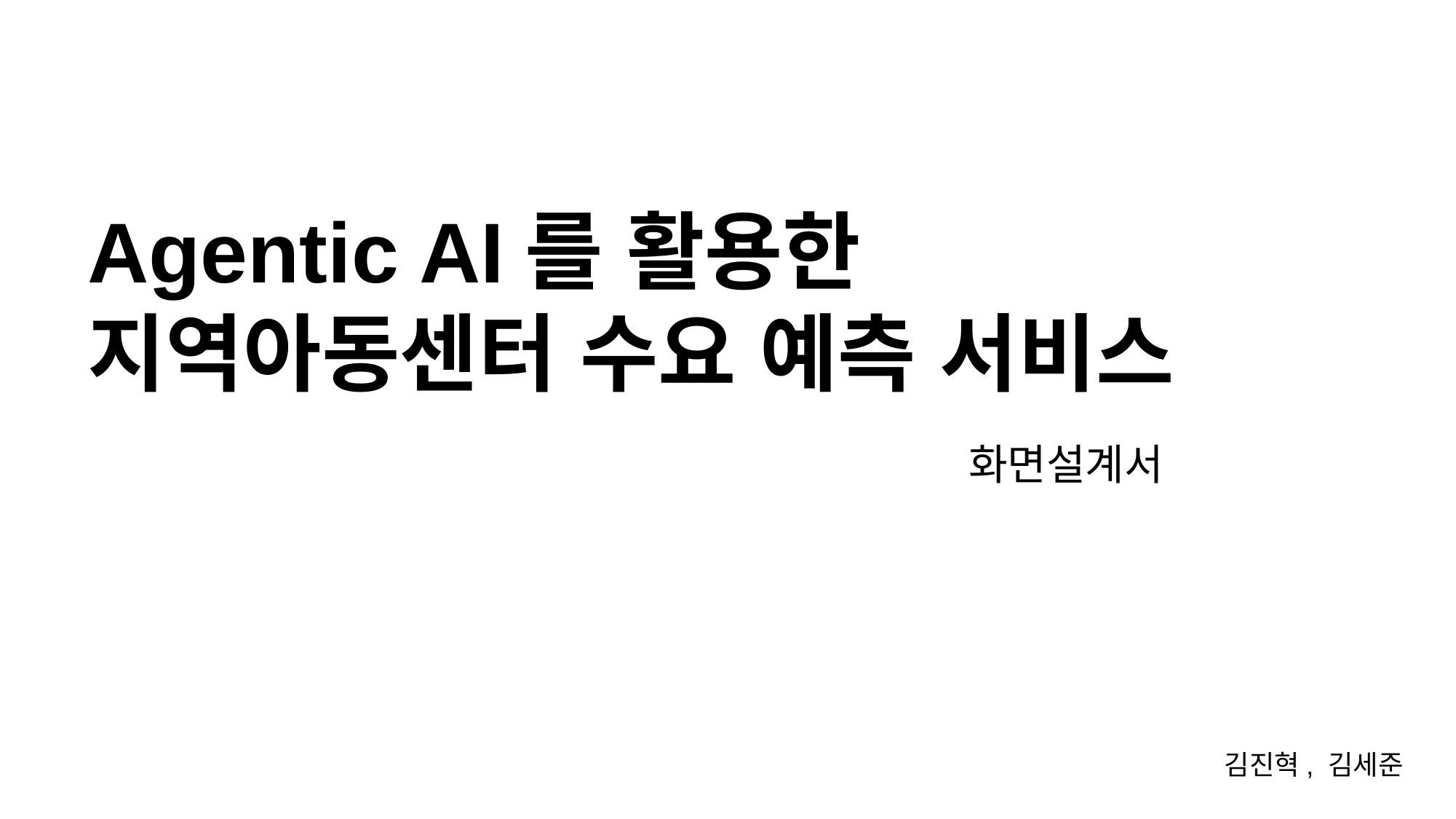

Agentic AI를 활용한
지역아동센터 수요 예측 서비스
화면설계서
김진혁, 김세준